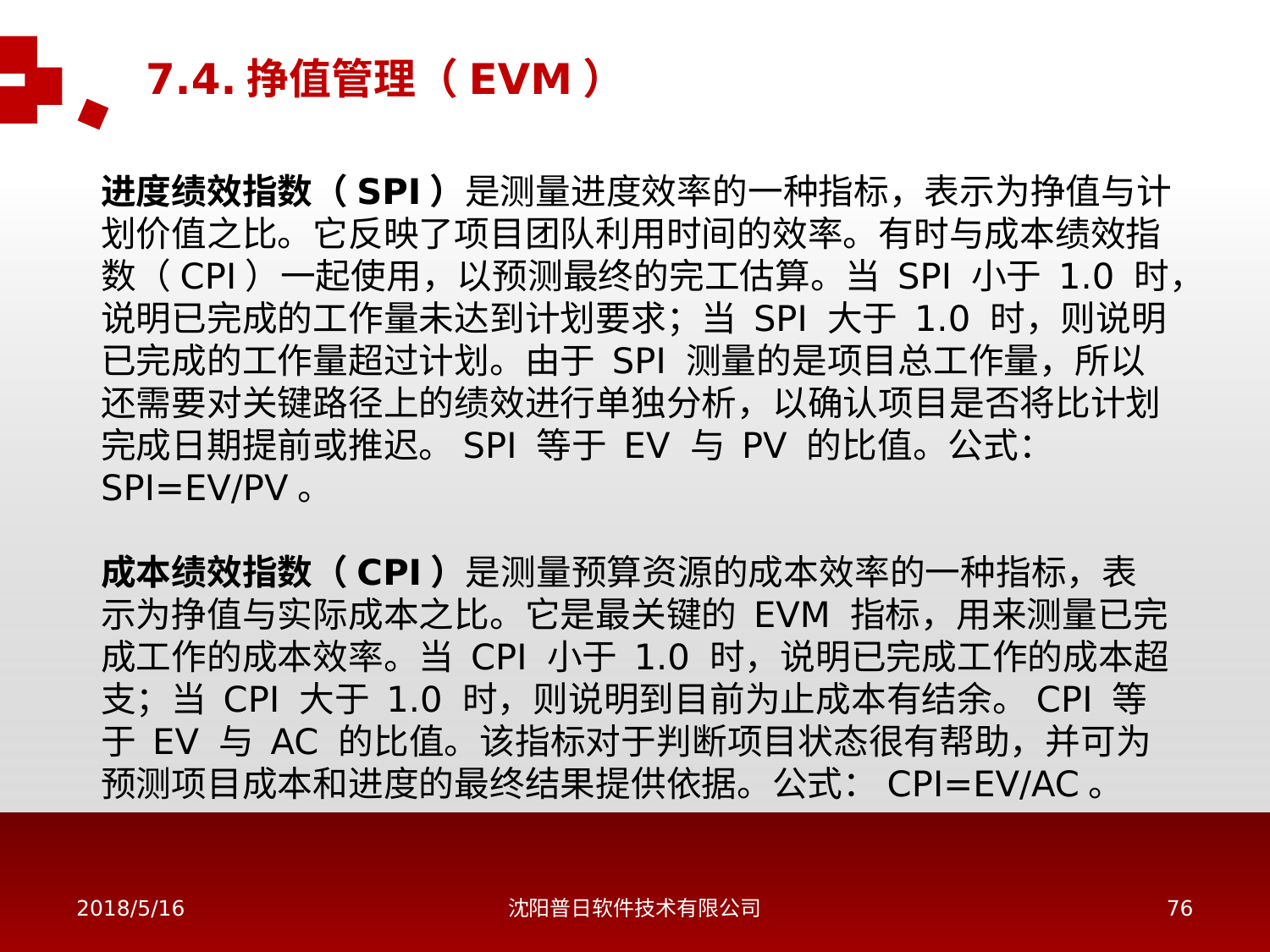

7.4.挣值管理（EVM）
进度绩效指数（SPI）是测量进度效率的一种指标，表示为挣值与计划价值之比。它反映了项目团队利用时间的效率。有时与成本绩效指数（CPI）一起使用，以预测最终的完工估算。当 SPI 小于 1.0 时，说明已完成的工作量未达到计划要求；当 SPI 大于 1.0 时，则说明已完成的工作量超过计划。由于 SPI 测量的是项目总工作量，所以还需要对关键路径上的绩效进行单独分析，以确认项目是否将比计划完成日期提前或推迟。SPI 等于 EV 与 PV 的比值。公式：SPI=EV/PV。

成本绩效指数（CPI）是测量预算资源的成本效率的一种指标，表示为挣值与实际成本之比。它是最关键的 EVM 指标，用来测量已完成工作的成本效率。当 CPI 小于 1.0 时，说明已完成工作的成本超支；当 CPI 大于 1.0 时，则说明到目前为止成本有结余。CPI 等于 EV 与 AC 的比值。该指标对于判断项目状态很有帮助，并可为预测项目成本和进度的最终结果提供依据。公式：CPI=EV/AC。
2018/5/16
沈阳普日软件技术有限公司
76